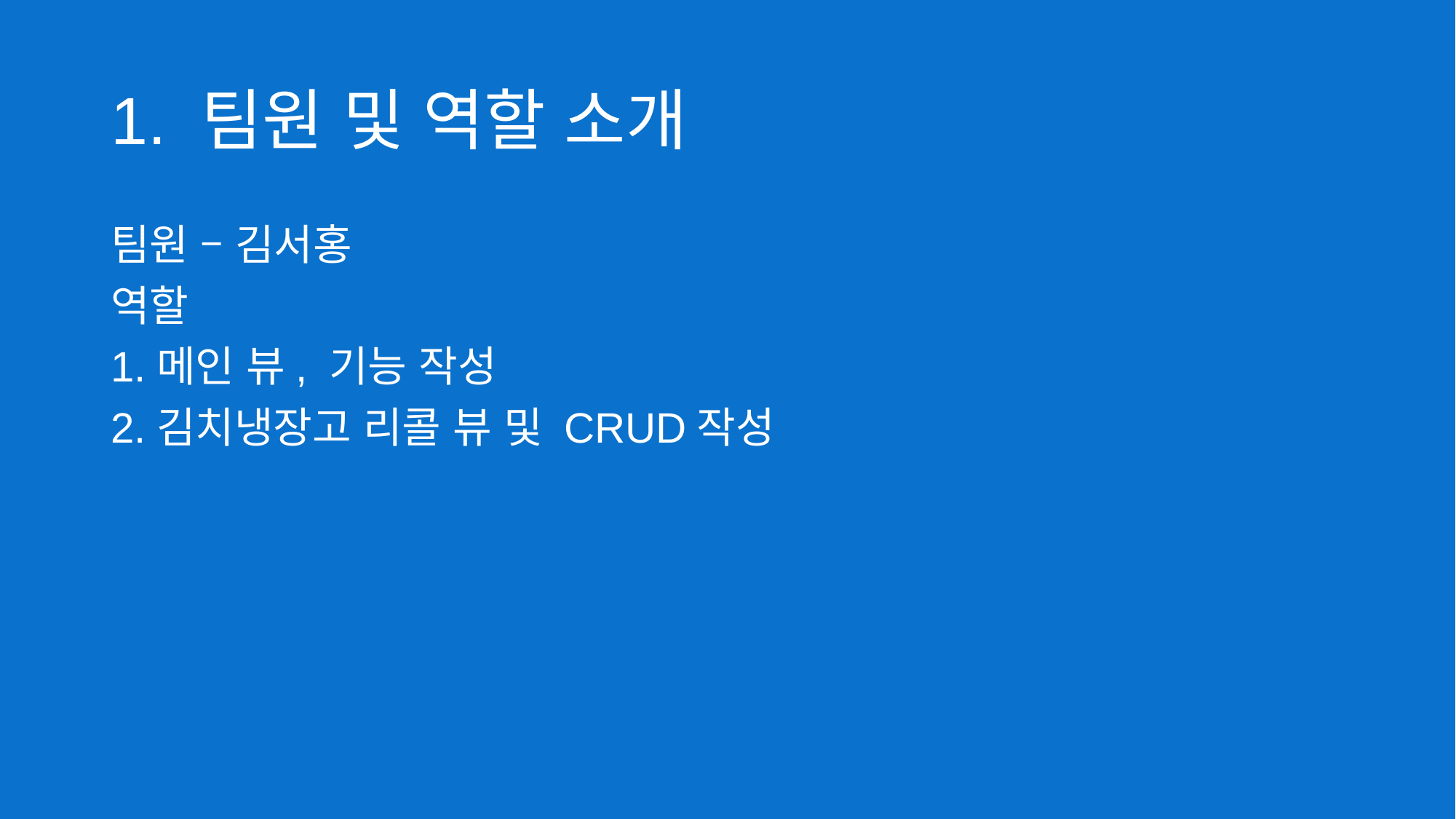

# 1. 팀원 및 역할 소개
팀원 – 김서홍
역할
1.메인 뷰, 기능 작성
2.김치냉장고 리콜 뷰 및 CRUD작성